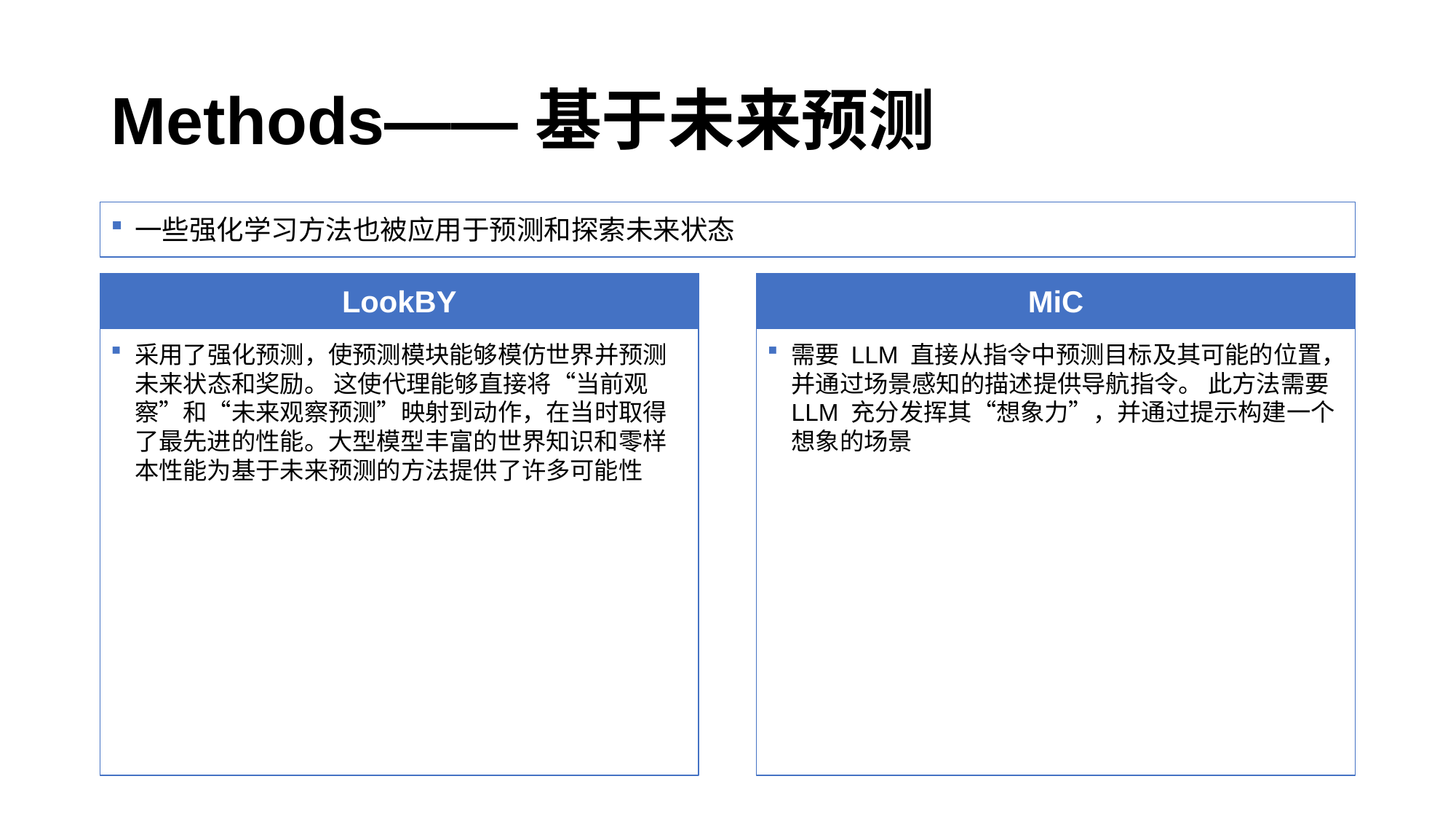

# Methods——基于未来预测
一些强化学习方法也被应用于预测和探索未来状态

LookBY
MiC
采用了强化预测，使预测模块能够模仿世界并预测未来状态和奖励。 这使代理能够直接将“当前观察”和“未来观察预测”映射到动作，在当时取得了最先进的性能。大型模型丰富的世界知识和零样本性能为基于未来预测的方法提供了许多可能性

需要 LLM 直接从指令中预测目标及其可能的位置，并通过场景感知的描述提供导航指令。 此方法需要 LLM 充分发挥其“想象力”，并通过提示构建一个想象的场景